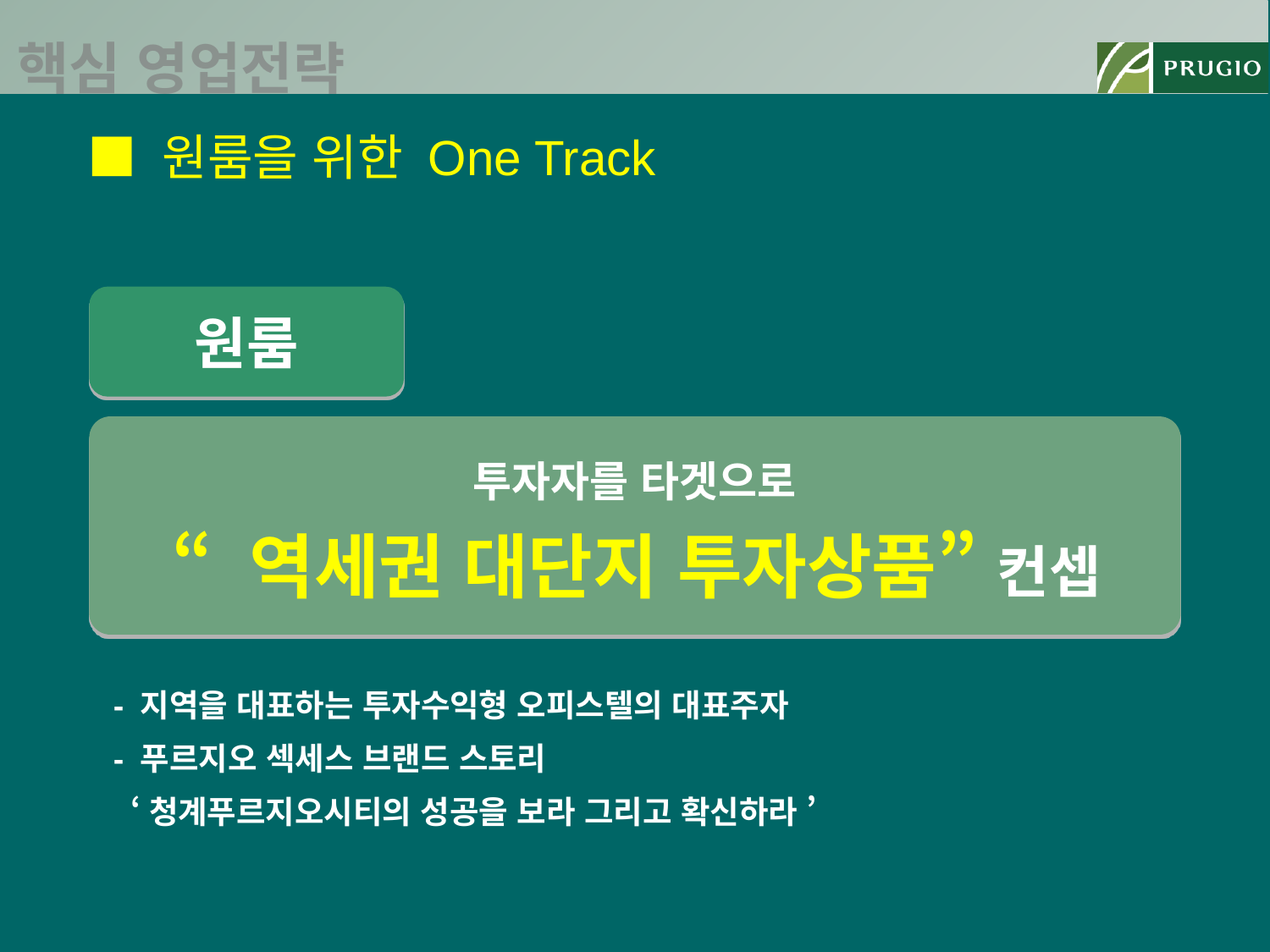

핵심 영업전략
■ 원룸을 위한 One Track
원룸
투자자를 타겟으로
 “ 역세권 대단지 투자상품” 컨셉
 - 지역을 대표하는 투자수익형 오피스텔의 대표주자
 - 푸르지오 섹세스 브랜드 스토리
   ‘청계푸르지오시티의 성공을 보라 그리고 확신하라 ’